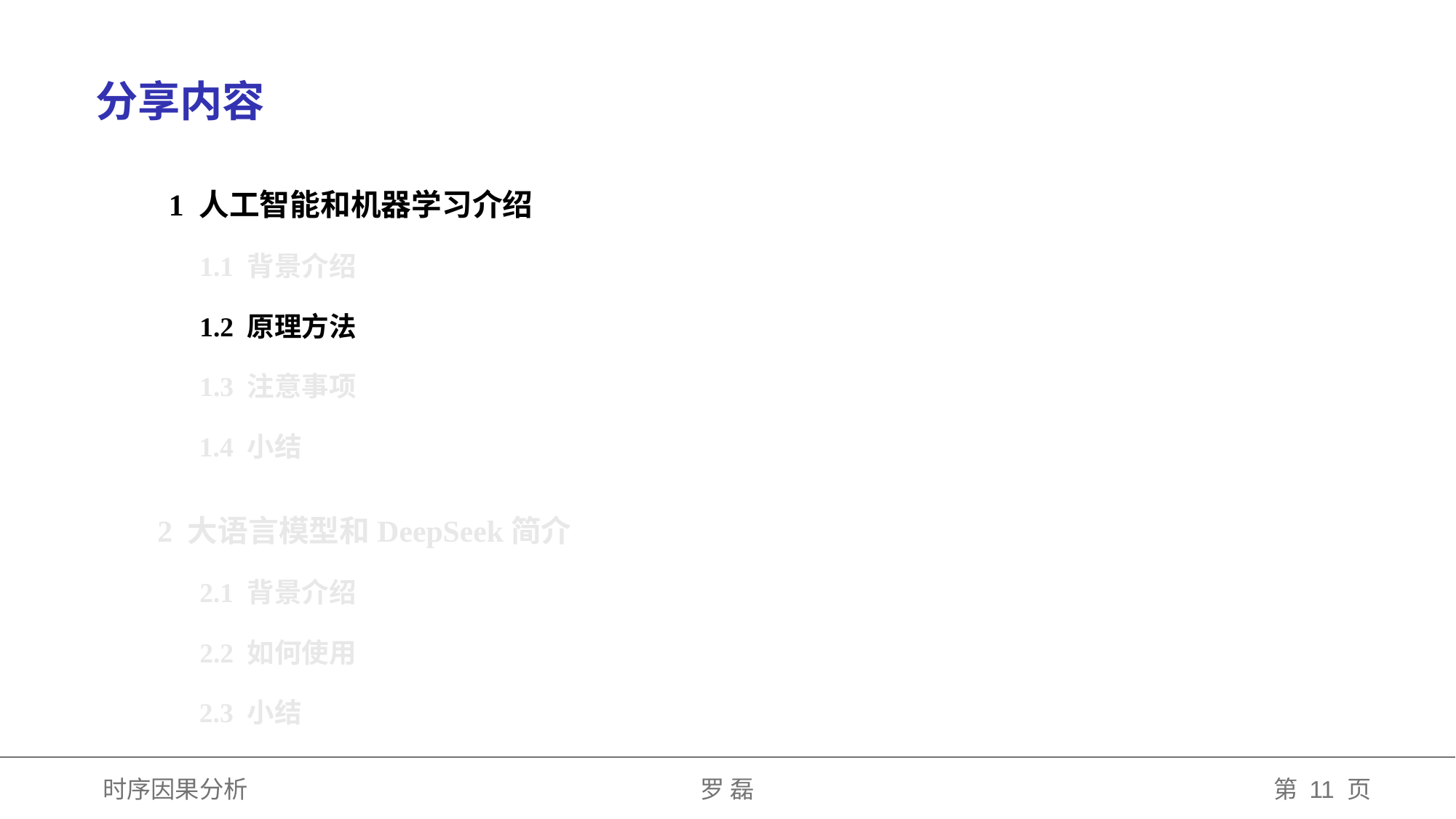

分享内容
1 人工智能和机器学习介绍
1.1 背景介绍
1.2 原理方法
1.3 注意事项
1.4 小结
2 大语言模型和DeepSeek简介
2.1 背景介绍
2.2 如何使用
2.3 小结